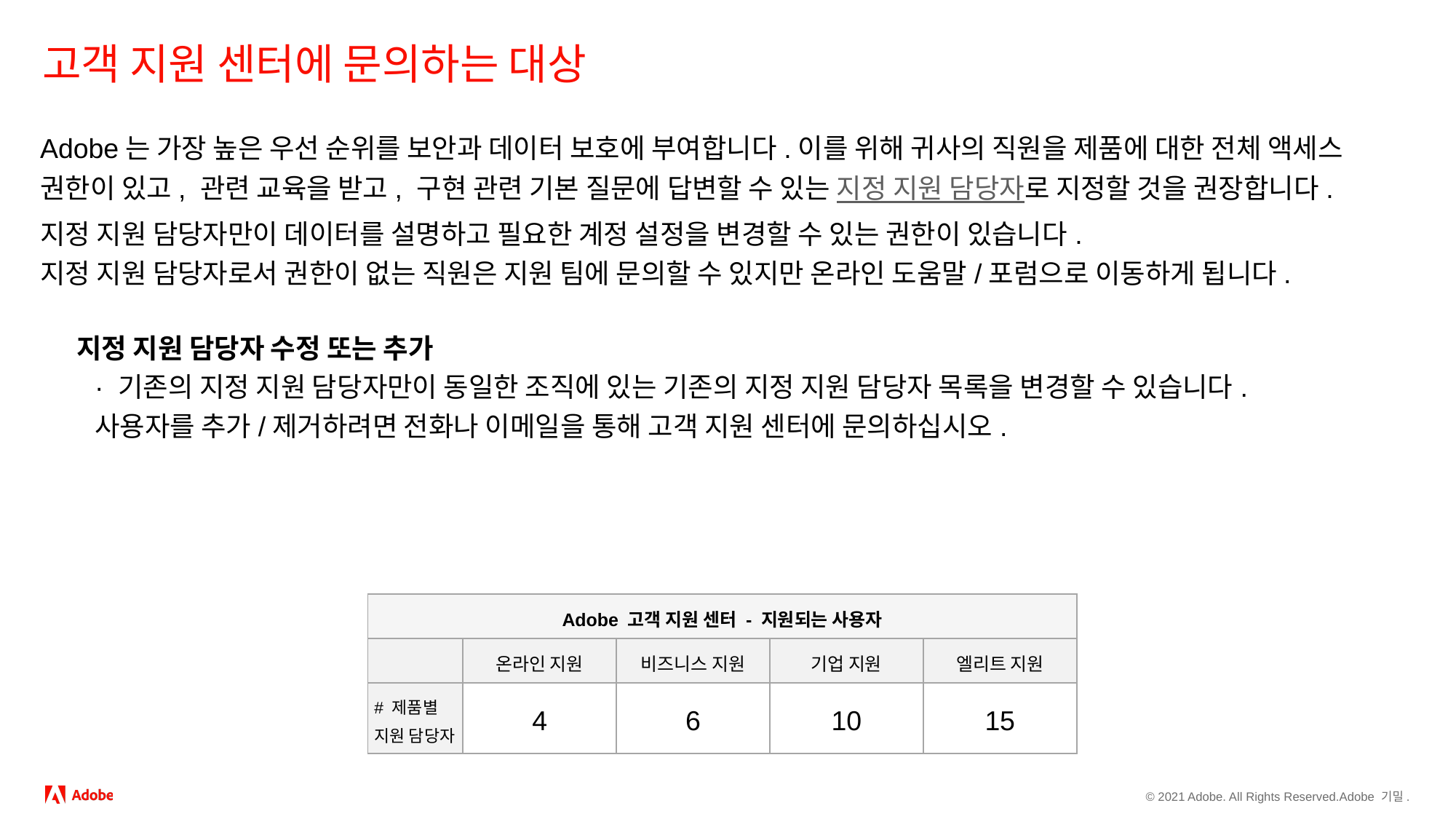

# 고객 지원 센터에 문의하는 대상
Adobe는 가장 높은 우선 순위를 보안과 데이터 보호에 부여합니다.이를 위해 귀사의 직원을 제품에 대한 전체 액세스 권한이 있고, 관련 교육을 받고, 구현 관련 기본 질문에 답변할 수 있는 지정 지원 담당자로 지정할 것을 권장합니다.
지정 지원 담당자만이 데이터를 설명하고 필요한 계정 설정을 변경할 수 있는 권한이 있습니다.
지정 지원 담당자로서 권한이 없는 직원은 지원 팀에 문의할 수 있지만 온라인 도움말/포럼으로 이동하게 됩니다.

지정 지원 담당자 수정 또는 추가
· 기존의 지정 지원 담당자만이 동일한 조직에 있는 기존의 지정 지원 담당자 목록을 변경할 수 있습니다.
사용자를 추가/제거하려면 전화나 이메일을 통해 고객 지원 센터에 문의하십시오.

| Adobe 고객 지원 센터 - 지원되는 사용자 |  |  |  |  |
| --- | --- | --- | --- | --- |
|  | 온라인 지원 | 비즈니스 지원 | 기업 지원 | 엘리트 지원 |
| # 제품별 지원 담당자 | 4 | 6 | 10 | 15 |